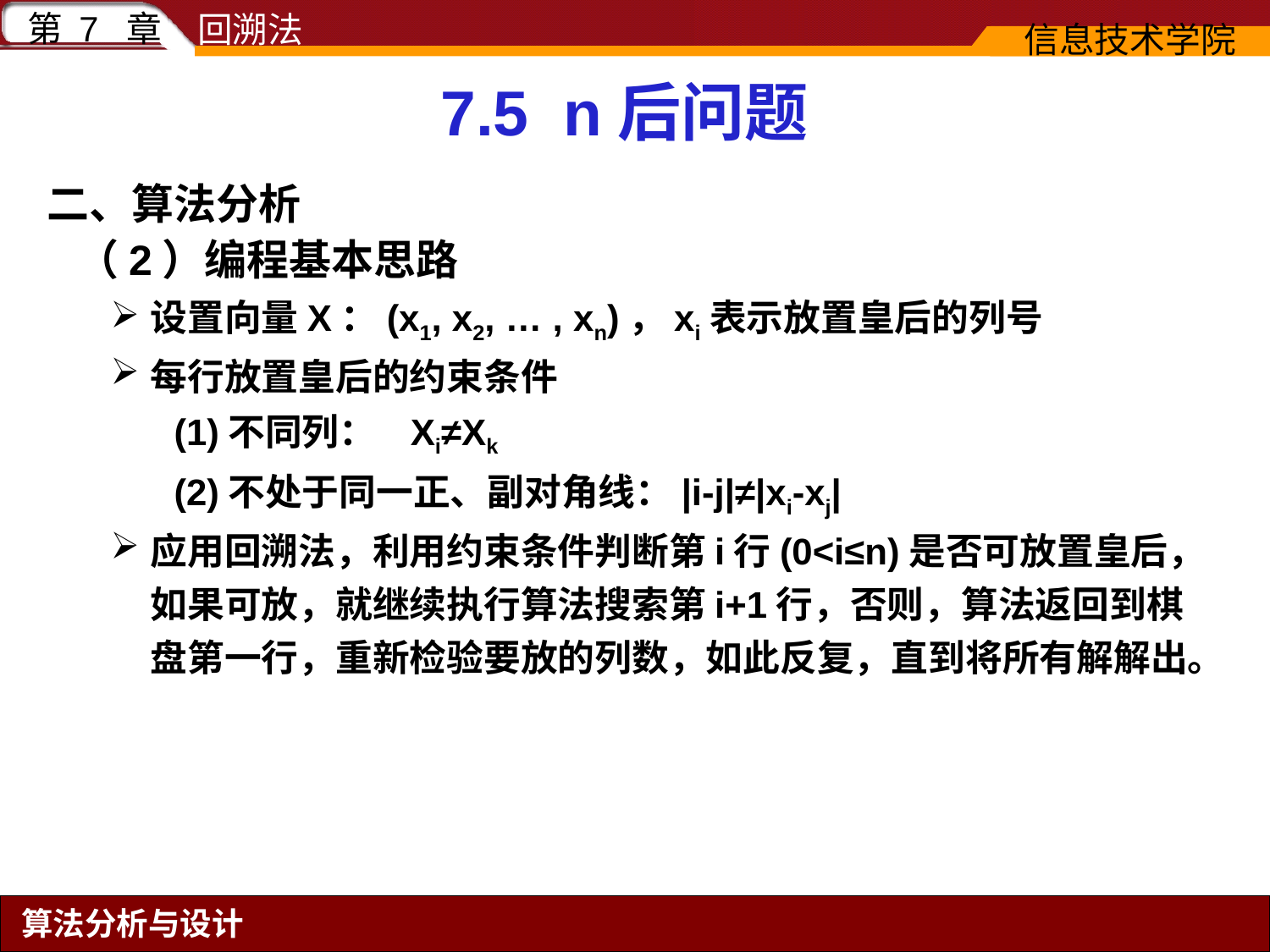

7.5  n后问题
二、算法分析
  （2）编程基本思路
设置向量X：(x1, x2, … , xn)，xi表示放置皇后的列号
每行放置皇后的约束条件
(1)不同列：   Xi≠Xk
(2)不处于同一正、副对角线：|i-j|≠|xi-xj|
应用回溯法，利用约束条件判断第i行(0<i≤n)是否可放置皇后，如果可放，就继续执行算法搜索第i+1行，否则，算法返回到棋盘第一行，重新检验要放的列数，如此反复，直到将所有解解出。